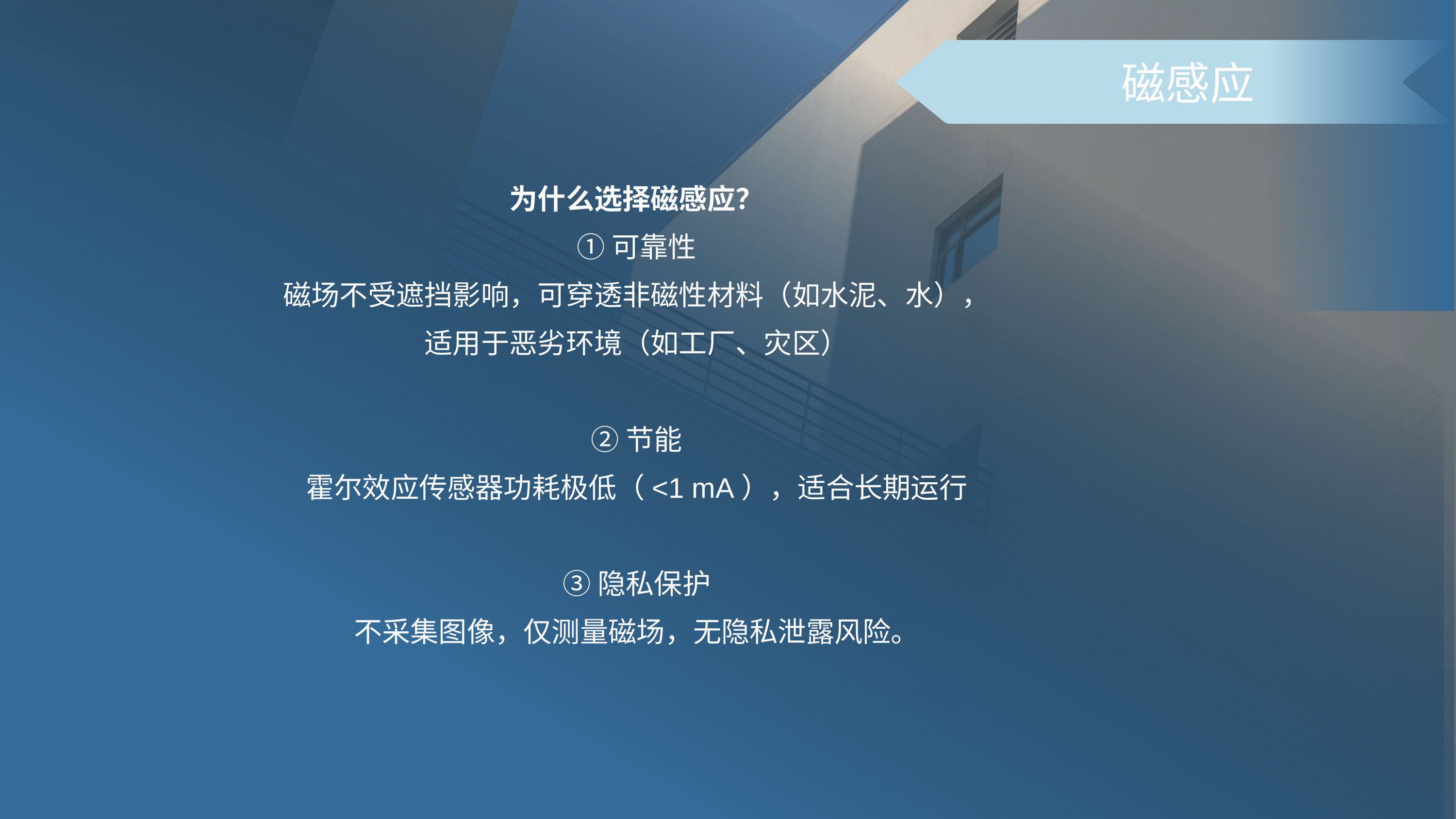

磁感应
为什么选择磁感应？
①可靠性
磁场不受遮挡影响，可穿透非磁性材料（如水泥、水），
适用于恶劣环境（如工厂、灾区）

②节能
霍尔效应传感器功耗极低（<1 mA），适合长期运行

③隐私保护
不采集图像，仅测量磁场，无隐私泄露风险。